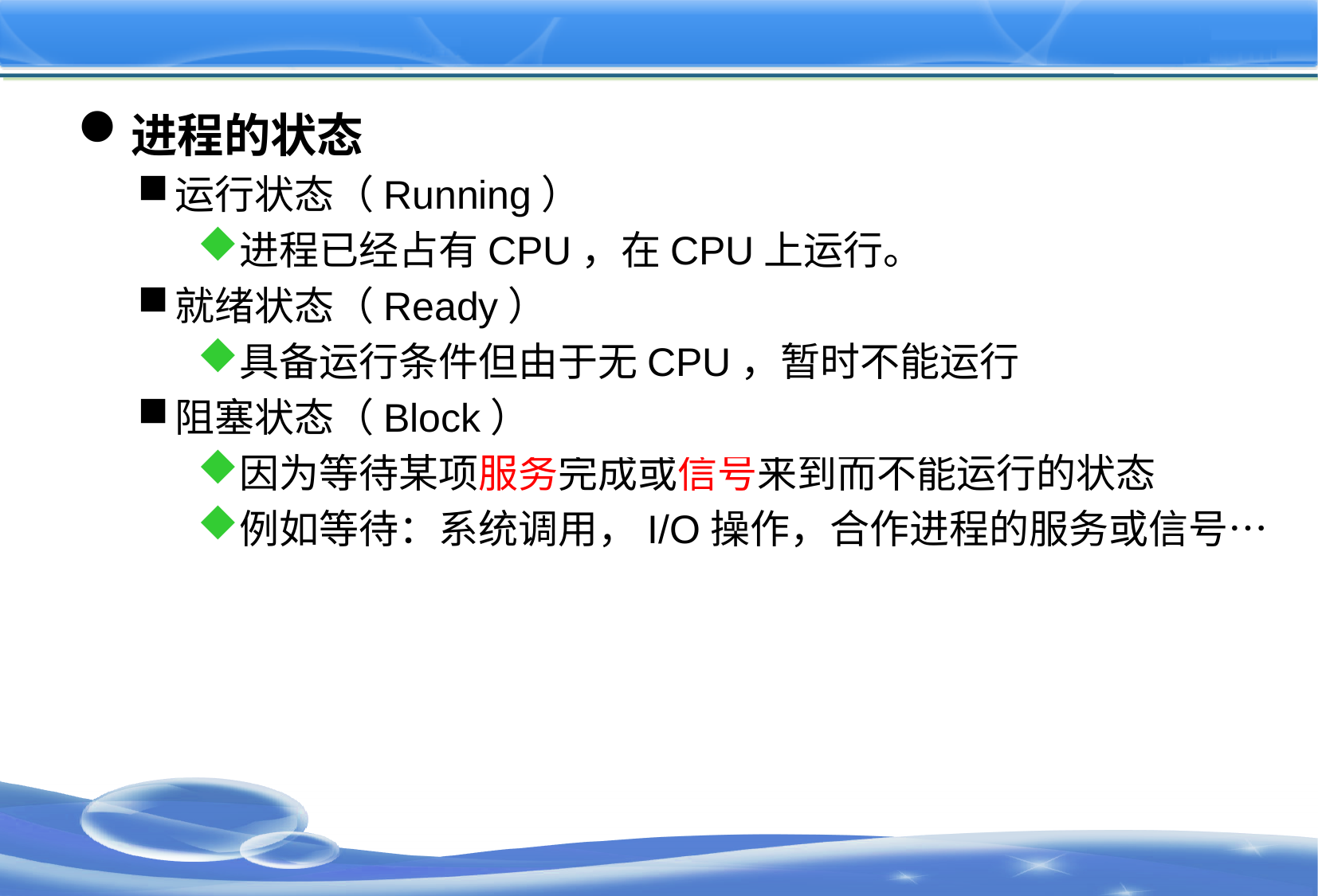

#
进程的状态
运行状态（Running）
进程已经占有CPU，在CPU上运行。
就绪状态（Ready）
具备运行条件但由于无CPU，暂时不能运行
阻塞状态（Block）【等待（Wait）状态】
因为等待某项服务完成或信号来到而不能运行的状态
例如等待：系统调用，I/O操作，合作进程的服务或信号…